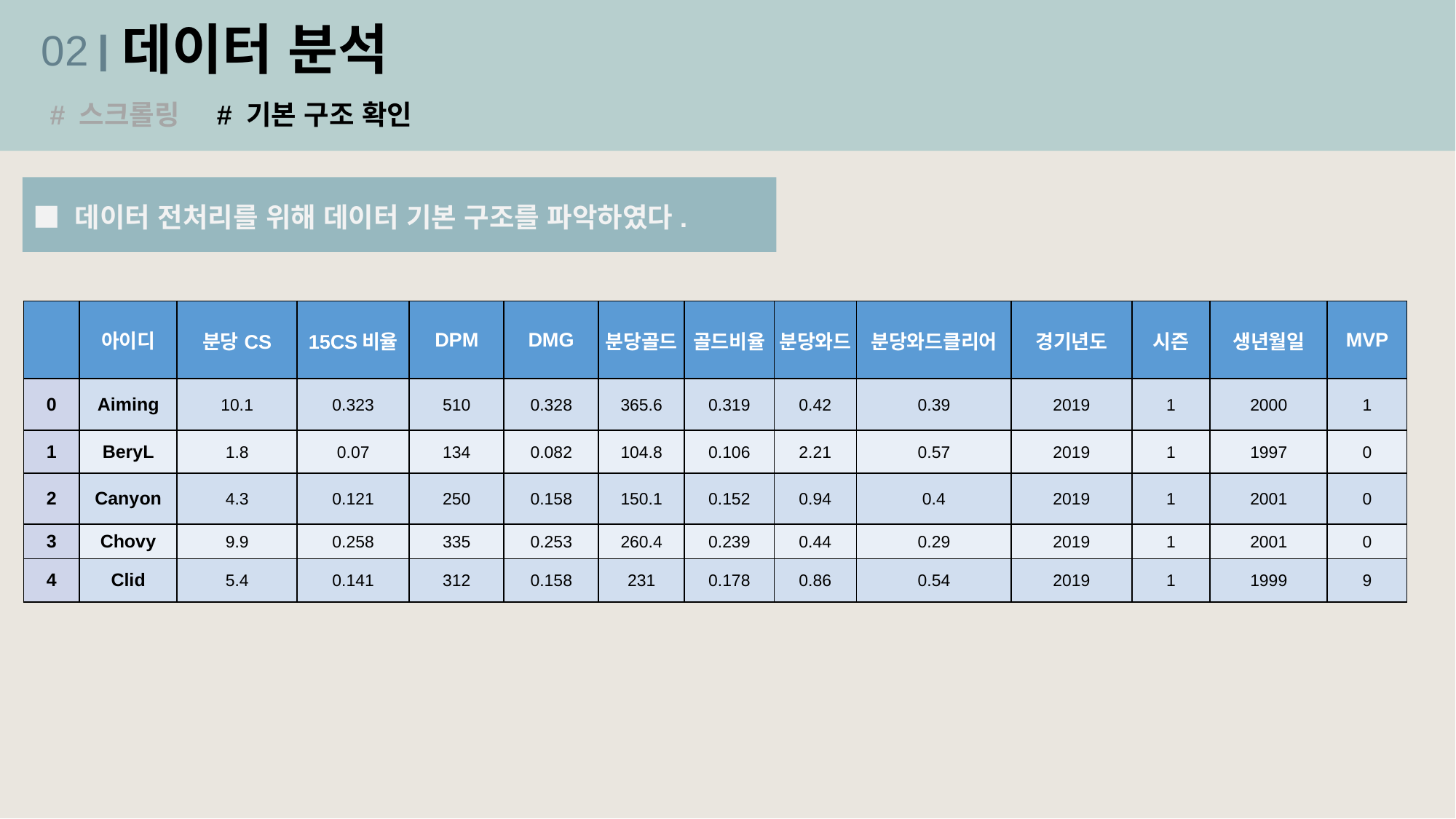

데이터 분석
02

# 스크롤링    # 기본 구조 확인

■ 데이터 전처리를 위해 데이터 기본 구조를 파악하였다.
|  | 아이디 | 분당CS | 15CS비율 | DPM | DMG | 분당골드 | 골드비율 | 분당와드 | 분당와드클리어 | 경기년도 | 시즌 | 생년월일 | MVP |
| --- | --- | --- | --- | --- | --- | --- | --- | --- | --- | --- | --- | --- | --- |
| 0 | Aiming | 10.1 | 0.323 | 510 | 0.328 | 365.6 | 0.319 | 0.42 | 0.39 | 2019 | 1 | 2000 | 1 |
| 1 | BeryL | 1.8 | 0.07 | 134 | 0.082 | 104.8 | 0.106 | 2.21 | 0.57 | 2019 | 1 | 1997 | 0 |
| 2 | Canyon | 4.3 | 0.121 | 250 | 0.158 | 150.1 | 0.152 | 0.94 | 0.4 | 2019 | 1 | 2001 | 0 |
| 3 | Chovy | 9.9 | 0.258 | 335 | 0.253 | 260.4 | 0.239 | 0.44 | 0.29 | 2019 | 1 | 2001 | 0 |
| 4 | Clid | 5.4 | 0.141 | 312 | 0.158 | 231 | 0.178 | 0.86 | 0.54 | 2019 | 1 | 1999 | 9 |